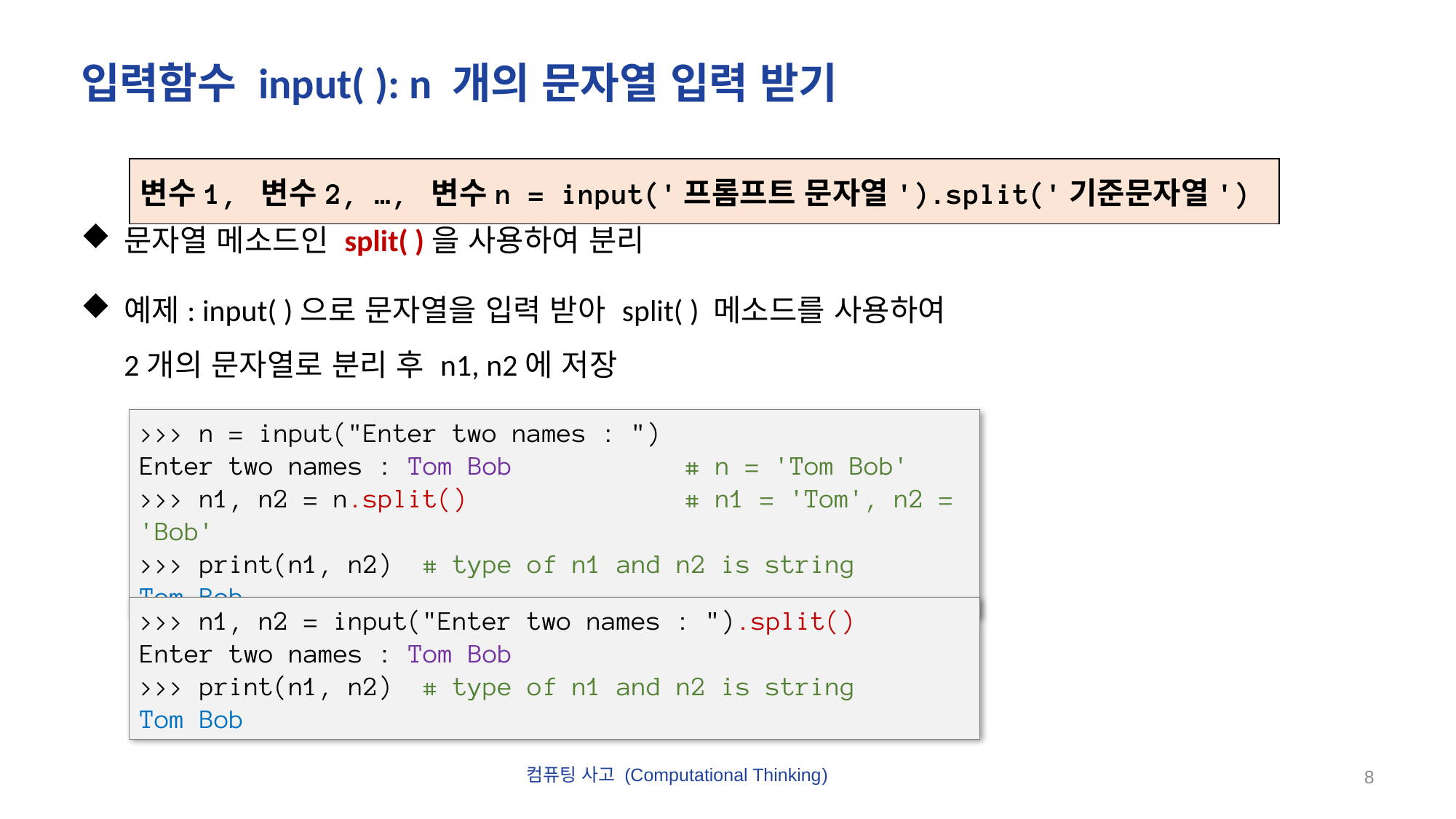

# 입력함수 input( ): n 개의 문자열 입력 받기

문자열 메소드인 split( )을 사용하여 분리
예제: input( )으로 문자열을 입력 받아 split( ) 메소드를 사용하여
2개의 문자열로 분리 후 n1, n2에 저장
| 변수1, 변수2, …, 변수n = input('프롬프트 문자열').split('기준문자열') |
| --- |
>>> n = input("Enter two names : ")
Enter two names : Tom Bob		# n = 'Tom Bob'
>>> n1, n2 = n.split()   		# n1 = 'Tom', n2 = 'Bob'
>>> print(n1, n2)  # type of n1 and n2 is string
Tom Bob
>>> n1, n2 = input("Enter two names : ").split()
Enter two names : Tom Bob
>>> print(n1, n2)  # type of n1 and n2 is string
Tom Bob